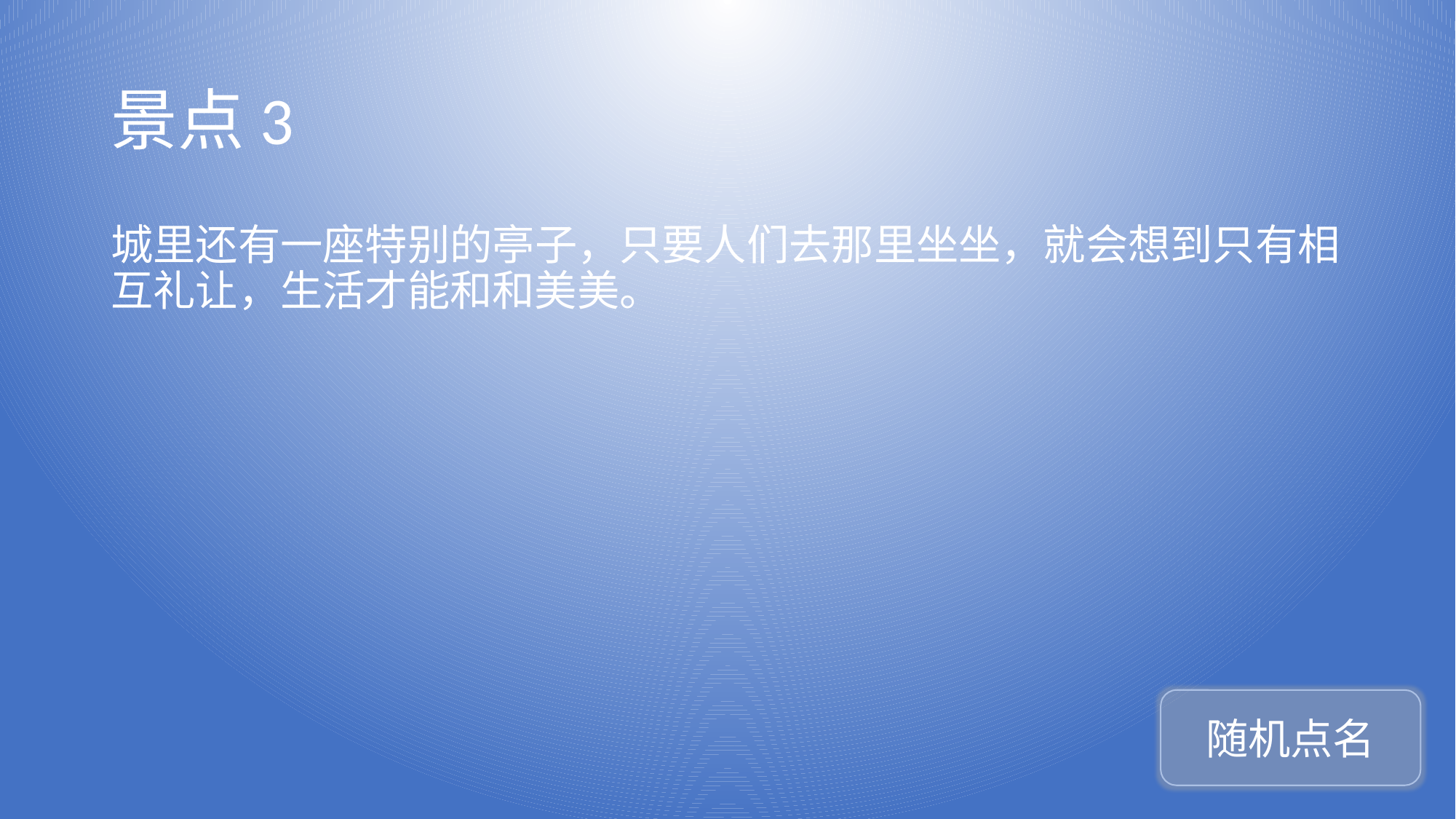

# 景点3
城里还有一座特别的亭子，只要人们去那里坐坐，就会想到只有相互礼让，生活才能和和美美。
随机点名